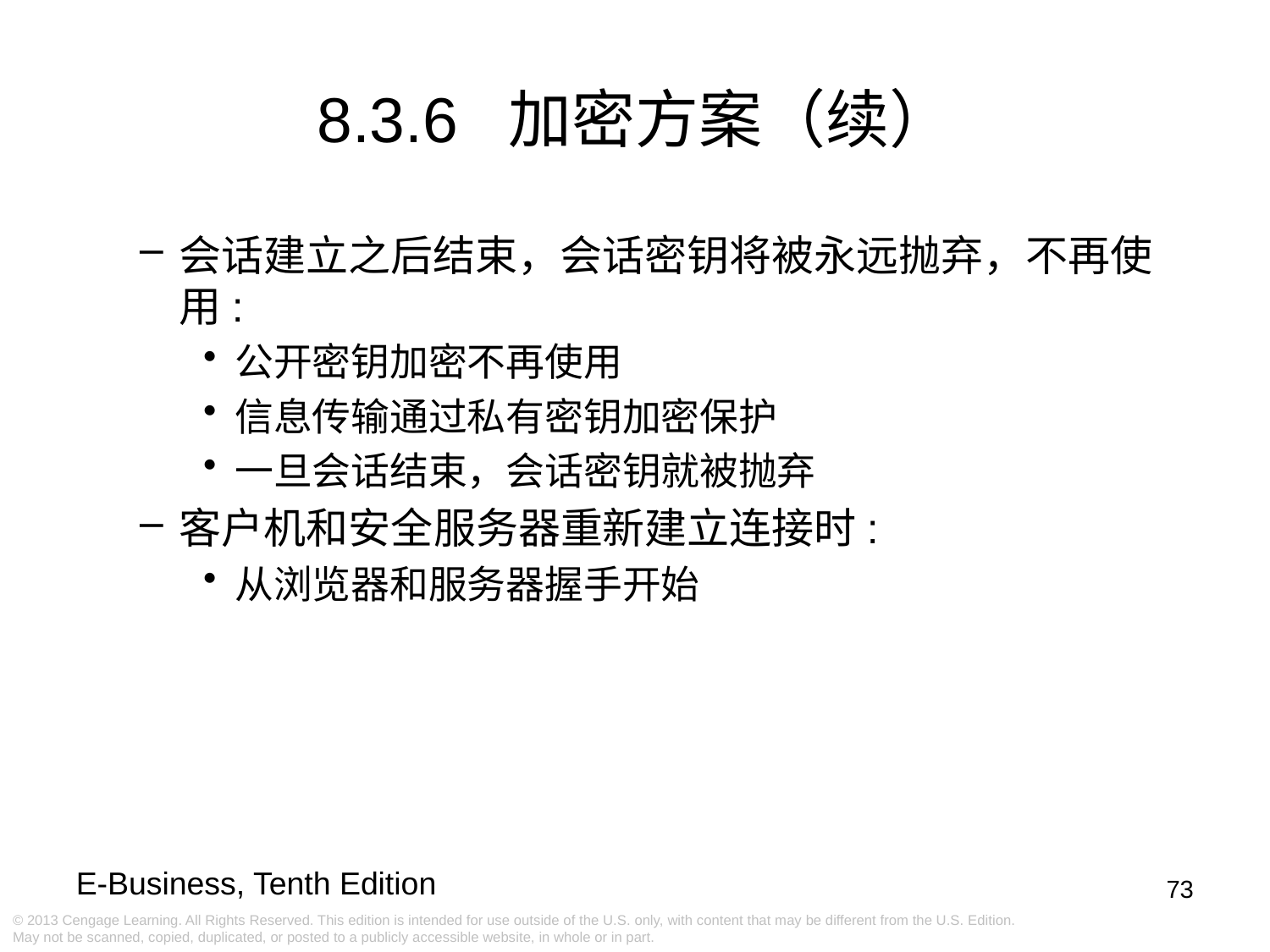

# 8.3.6  加密方案（续）
会话建立之后结束，会话密钥将被永远抛弃，不再使用:
公开密钥加密不再使用
信息传输通过私有密钥加密保护
一旦会话结束，会话密钥就被抛弃
客户机和安全服务器重新建立连接时:
从浏览器和服务器握手开始
73